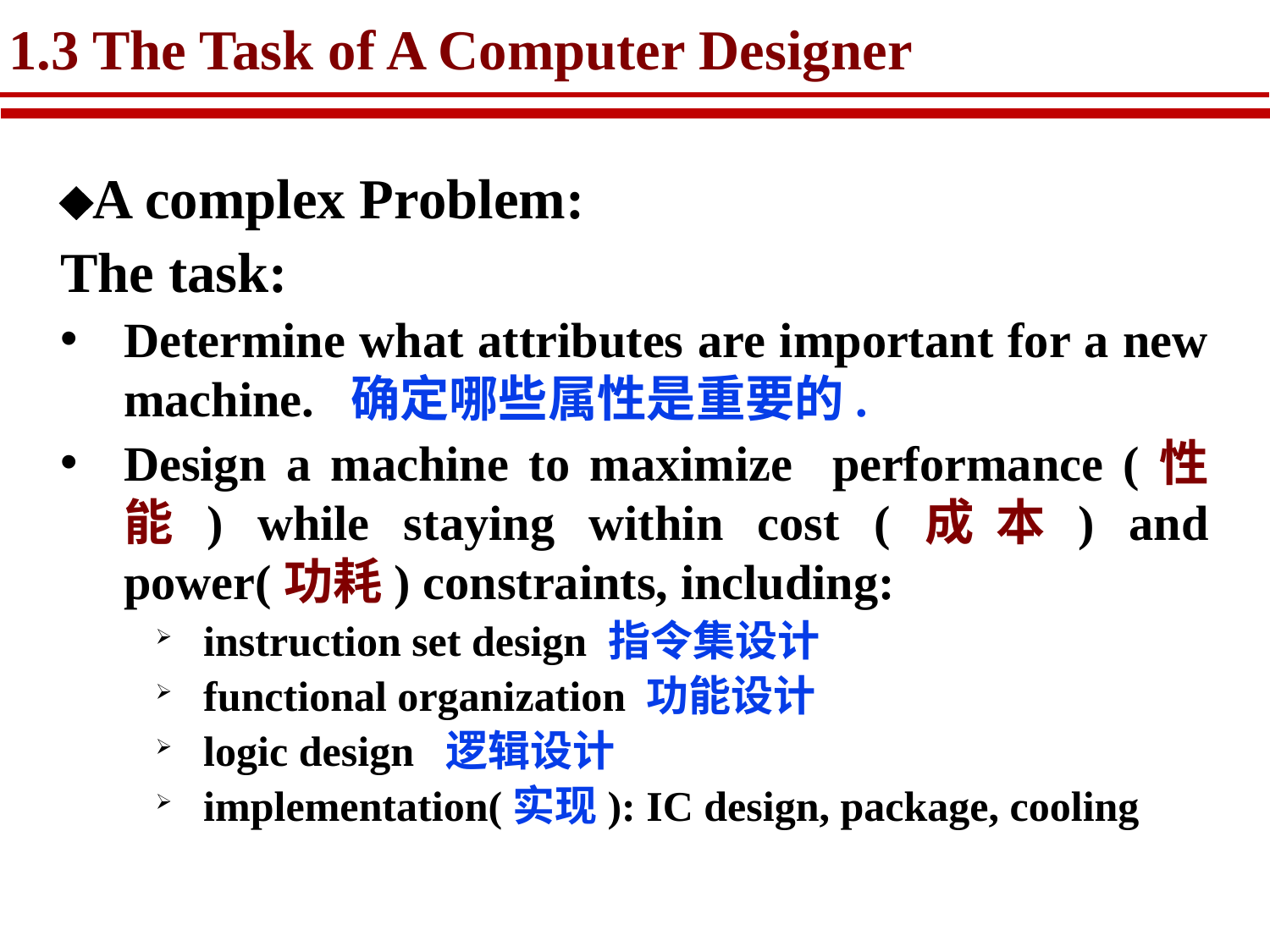

# 1.3 The Task of A Computer Designer
♦A complex Problem:
The task:
Determine what attributes are important for a new machine.  确定哪些属性是重要的.
Design a machine to maximize  performance (性能) while staying within cost (成本) and power(功耗) constraints, including:
instruction set design 指令集设计
functional organization 功能设计
logic design  逻辑设计
implementation(实现): IC design, package, cooling